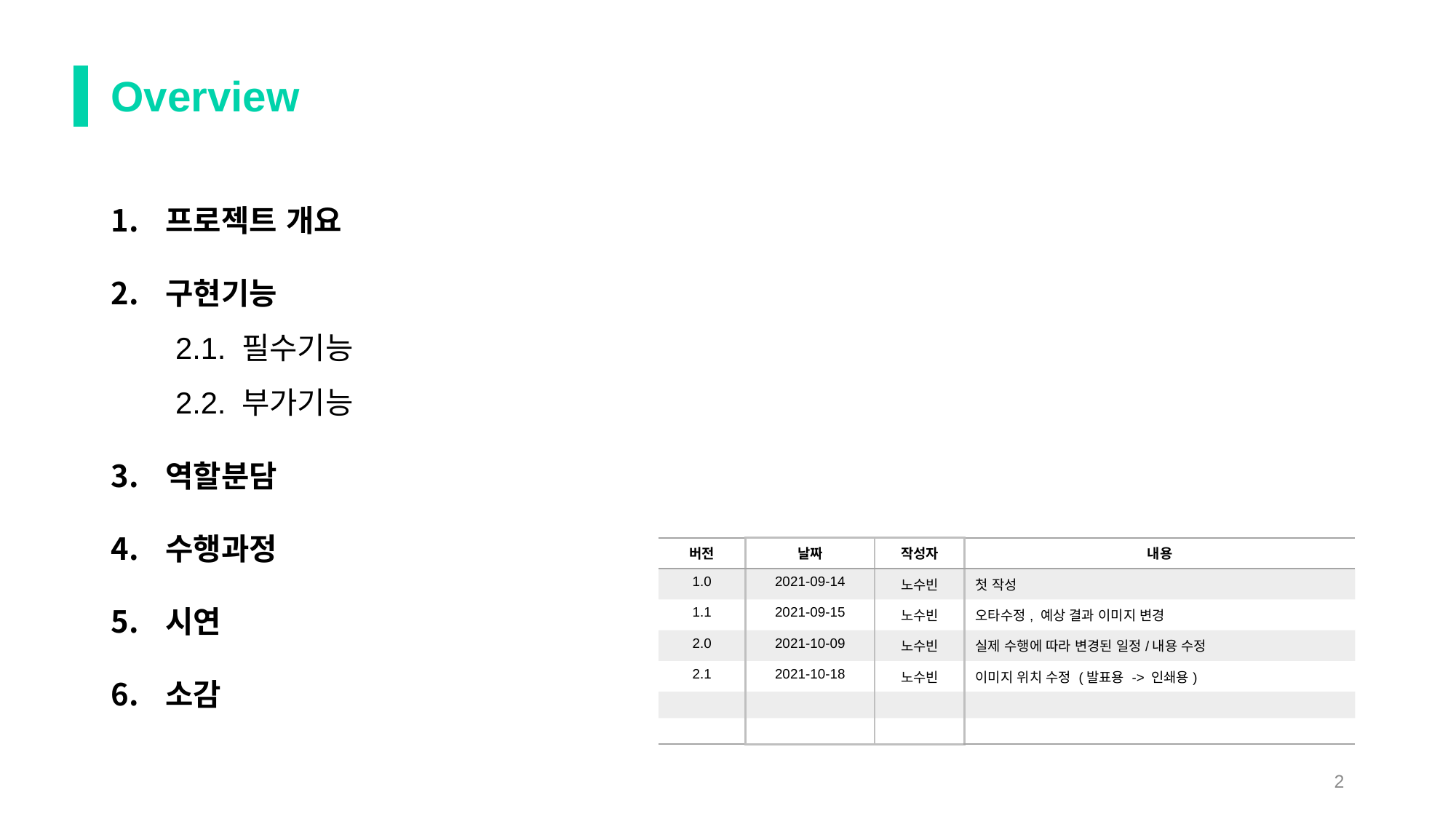

# Overview

프로젝트 개요
구현기능
2.1. 필수기능
2.2. 부가기능
역할분담
수행과정
시연
소감
| 버전 | 날짜 | 작성자 | 내용 |
| --- | --- | --- | --- |
| 1.0 | 2021-09-14 | 노수빈 | 첫 작성 |
| 1.1 | 2021-09-15 | 노수빈 | 오타수정, 예상 결과 이미지 변경 |
| 2.0 | 2021-10-09 | 노수빈 | 실제 수행에 따라 변경된 일정/내용 수정 |
| 2.1 | 2021-10-18 | 노수빈 | 이미지 위치 수정 (발표용 -> 인쇄용) |
|  |  |  |  |
|  |  |  |  |
2